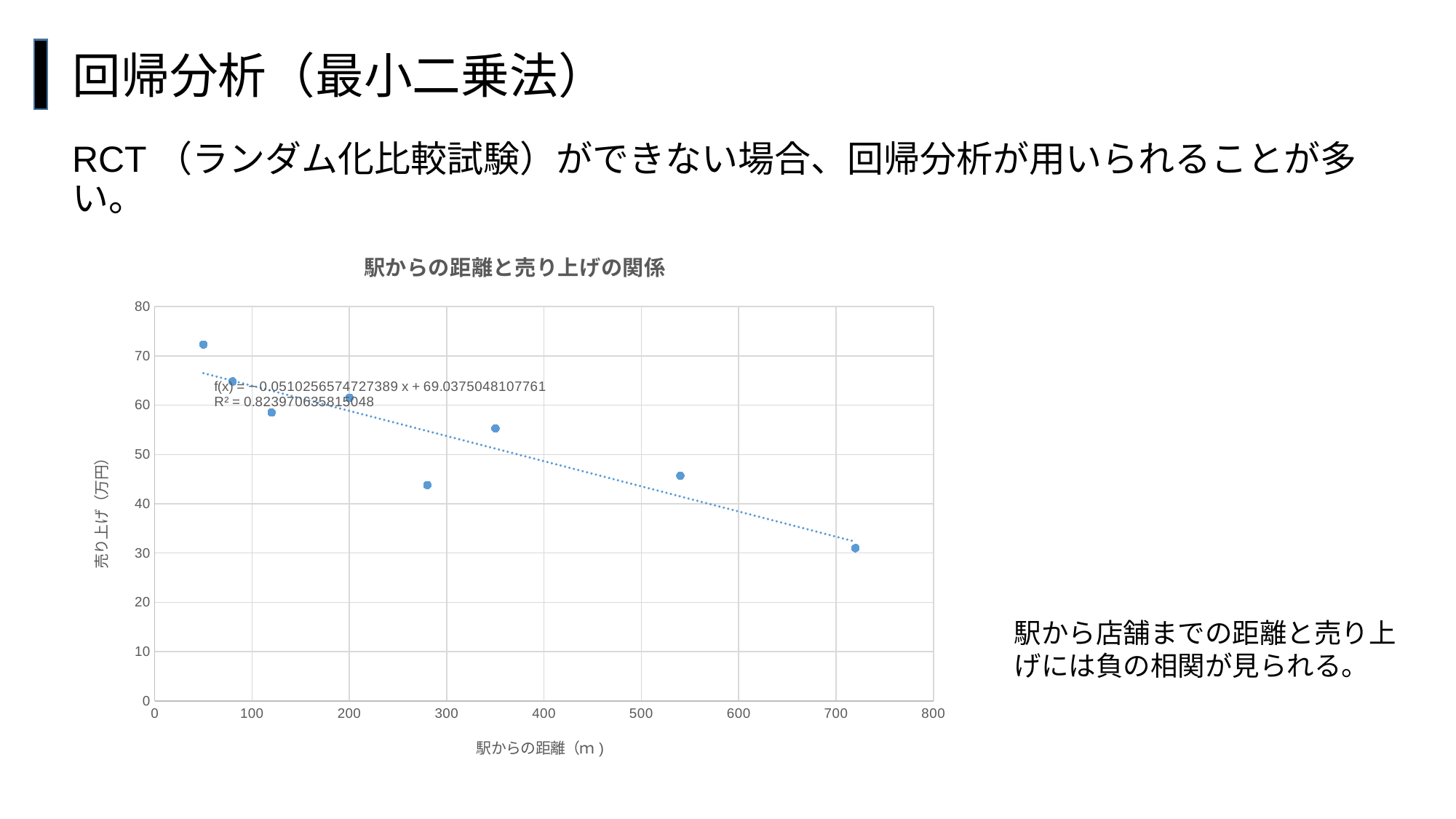

回帰分析（最小二乗法）
RCT（ランダム化比較試験）ができない場合、回帰分析が用いられることが多い。

### Chart: 駅からの距離と売り上げの関係

| Category | sales |
|---|---|
#
駅から店舗までの距離と売り上げには負の相関が見られる。
セレクション・バイアス